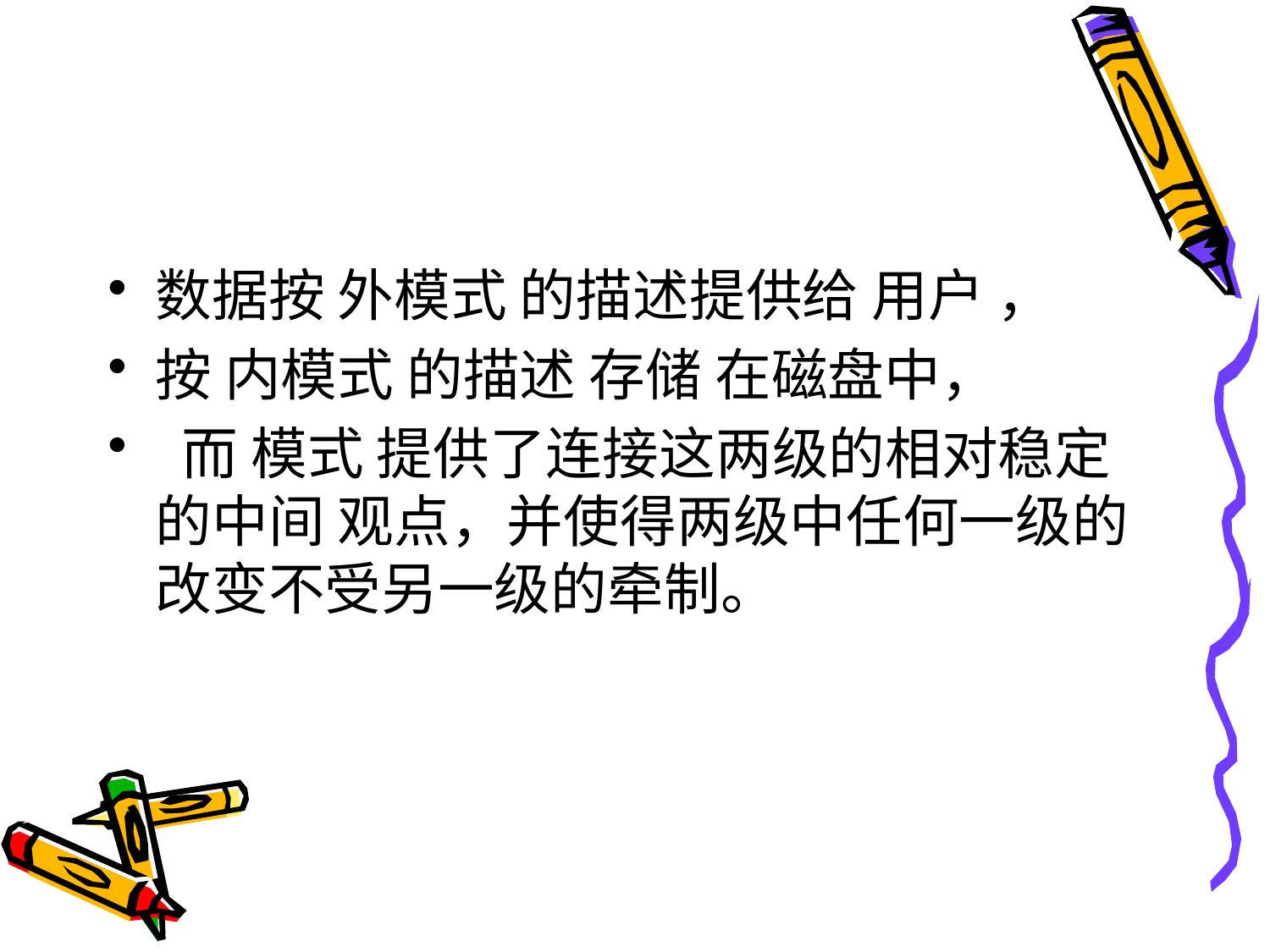

#
数据按 外模式 的描述提供给 用户 ，
按 内模式 的描述 存储 在磁盘中，
 而 模式 提供了连接这两级的相对稳定的中间 观点，并使得两级中任何一级的改变不受另一级的牵制。